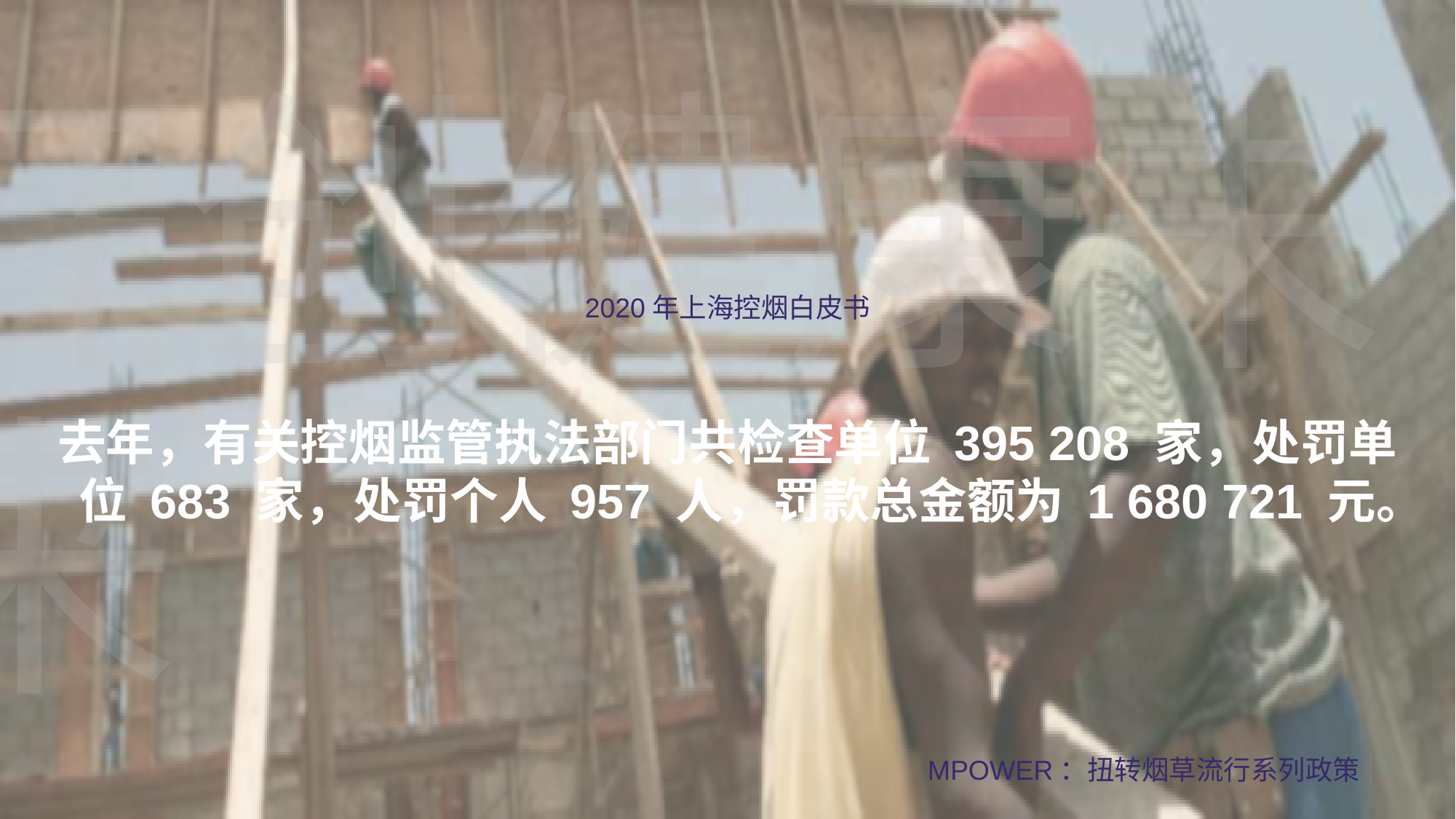

开创健康未来
2020年上海控烟白皮书

去年，有关控烟监管执法部门共检查单位 395 208 家，处罚单位 683 家，处罚个人 957 人，罚款总金额为 1 680 721 元。